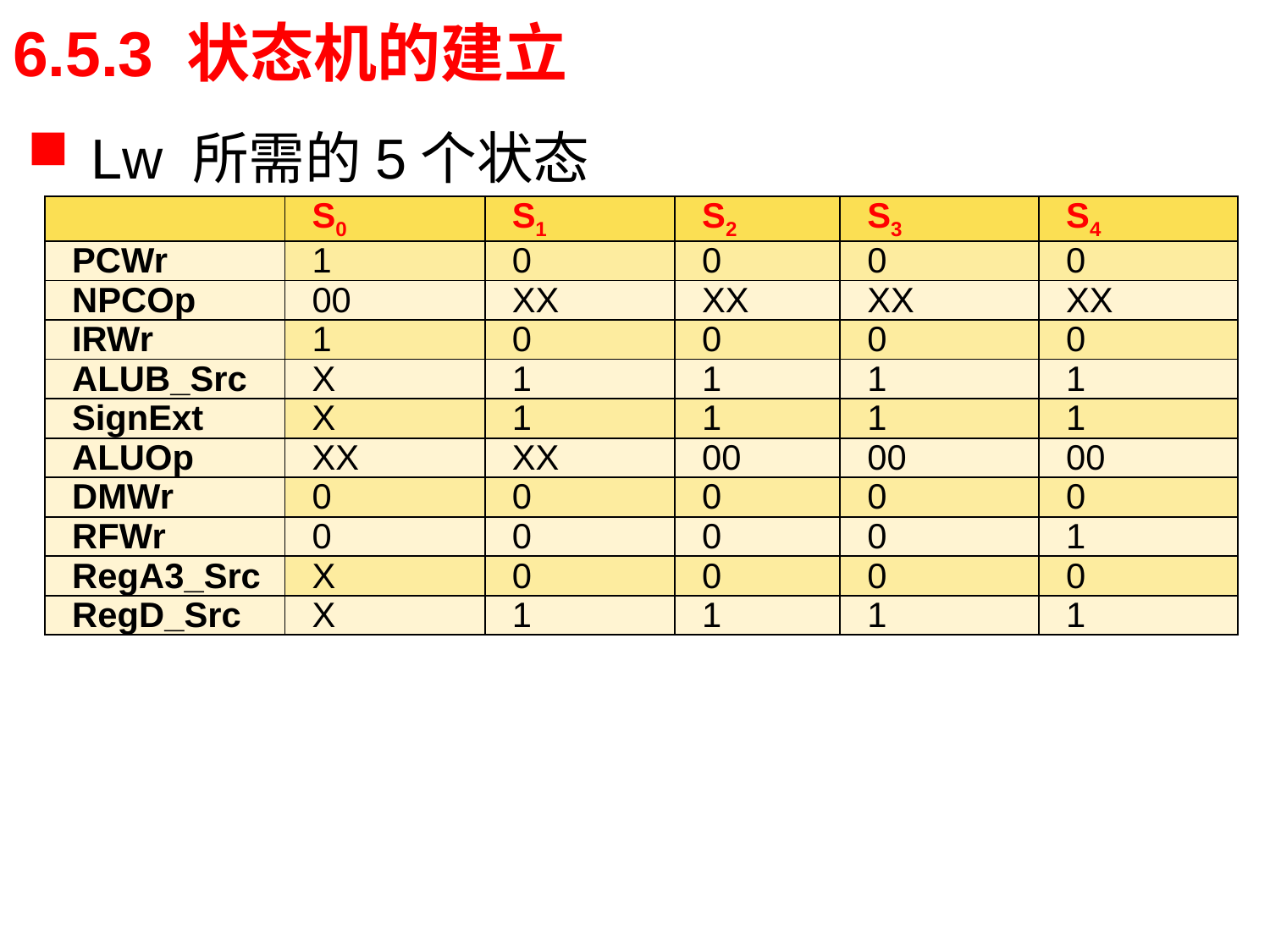

# 6.5.3 状态机的建立
Lw 所需的5个状态
|  | S0 | S1 | S2 | S3 | S4 |
| --- | --- | --- | --- | --- | --- |
| PCWr | 1 | 0 | 0 | 0 | 0 |
| NPCOp | 00 | XX | XX | XX | XX |
| IRWr | 1 | 0 | 0 | 0 | 0 |
| ALUB\_Src | X | 1 | 1 | 1 | 1 |
| SignExt | X | 1 | 1 | 1 | 1 |
| ALUOp | XX | XX | 00 | 00 | 00 |
| DMWr | 0 | 0 | 0 | 0 | 0 |
| RFWr | 0 | 0 | 0 | 0 | 1 |
| RegA3\_Src | X | 0 | 0 | 0 | 0 |
| RegD\_Src | X | 1 | 1 | 1 | 1 |